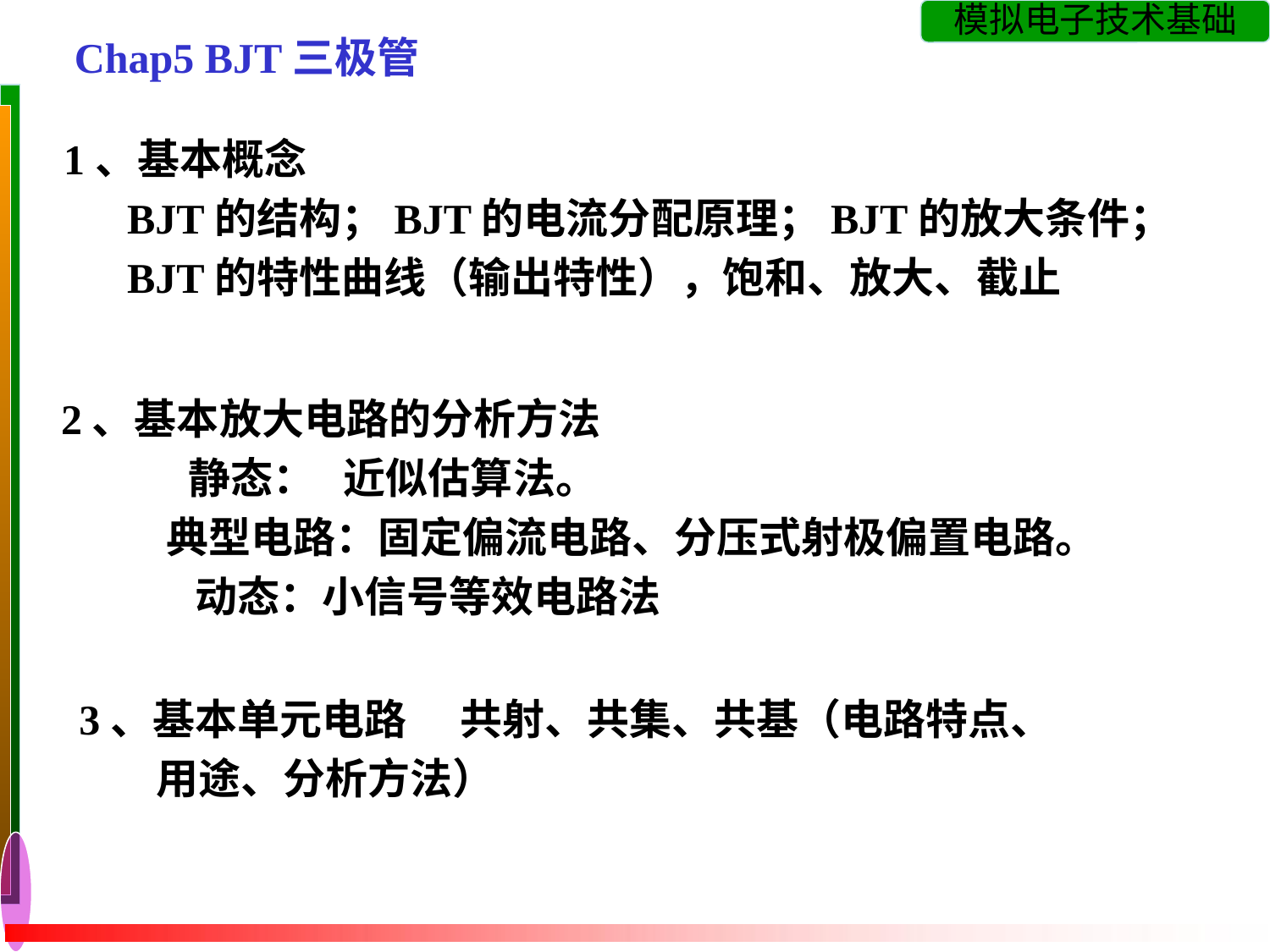

Chap5 BJT三极管
1、基本概念
      BJT的结构；BJT的电流分配原理；BJT的放大条件；
      BJT的特性曲线（输出特性），饱和、放大、截止
2、基本放大电路的分析方法
	静态：   近似估算法。
          典型电路：固定偏流电路、分压式射极偏置电路。
             动态：小信号等效电路法
3、基本单元电路	共射、共集、共基（电路特点、
       用途、分析方法）